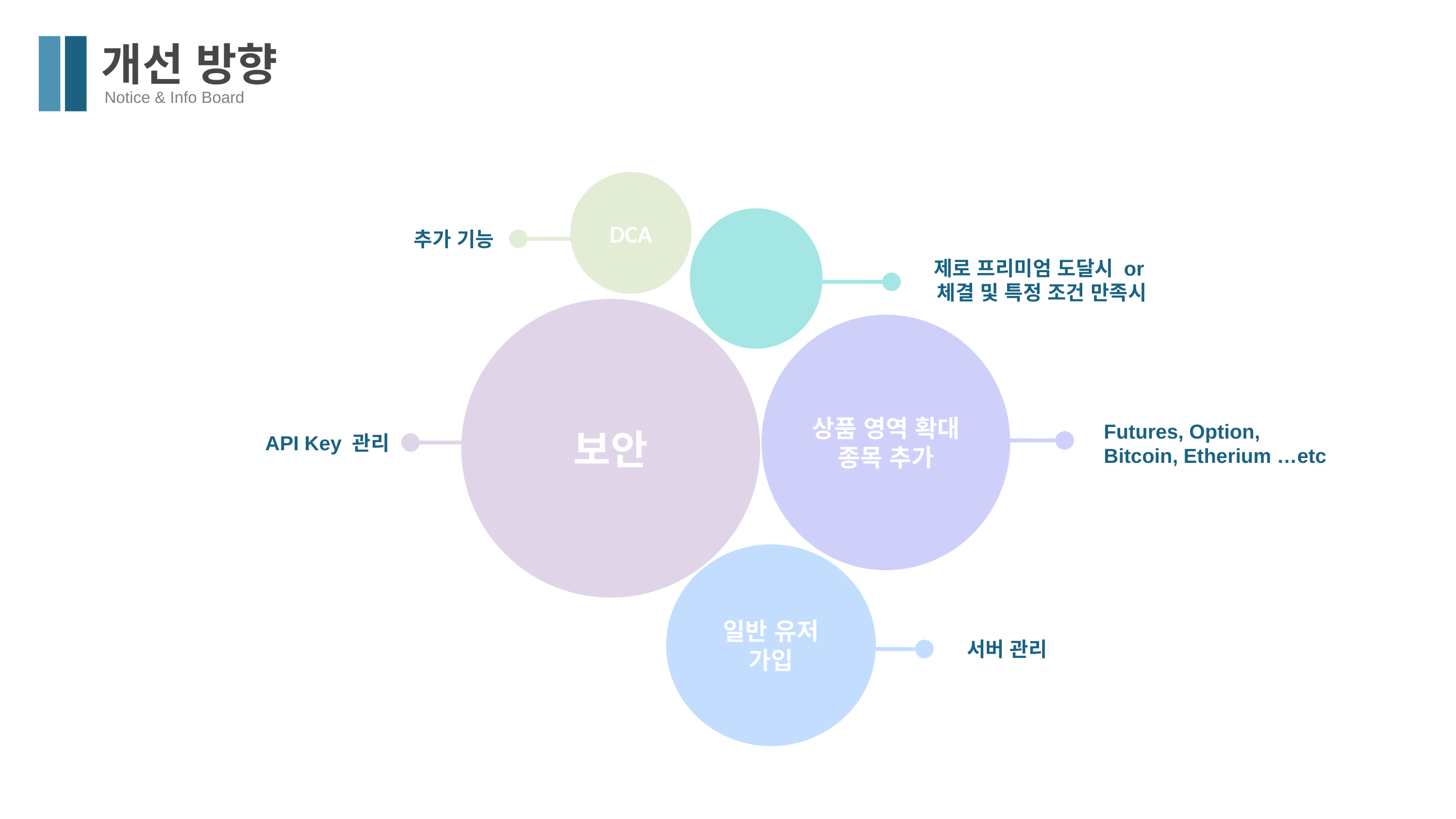

개선 방향

Notice & Info Board
게시글 상세보기
DCA

추가 기능

제로 프리미엄 도달시 or
체결 및 특정 조건 만족시

보안
상품 영역 확대
종목 추가
Futures, Option,
Bitcoin, Etherium …etc
API Key 관리

일반 유저
가입
서버 관리